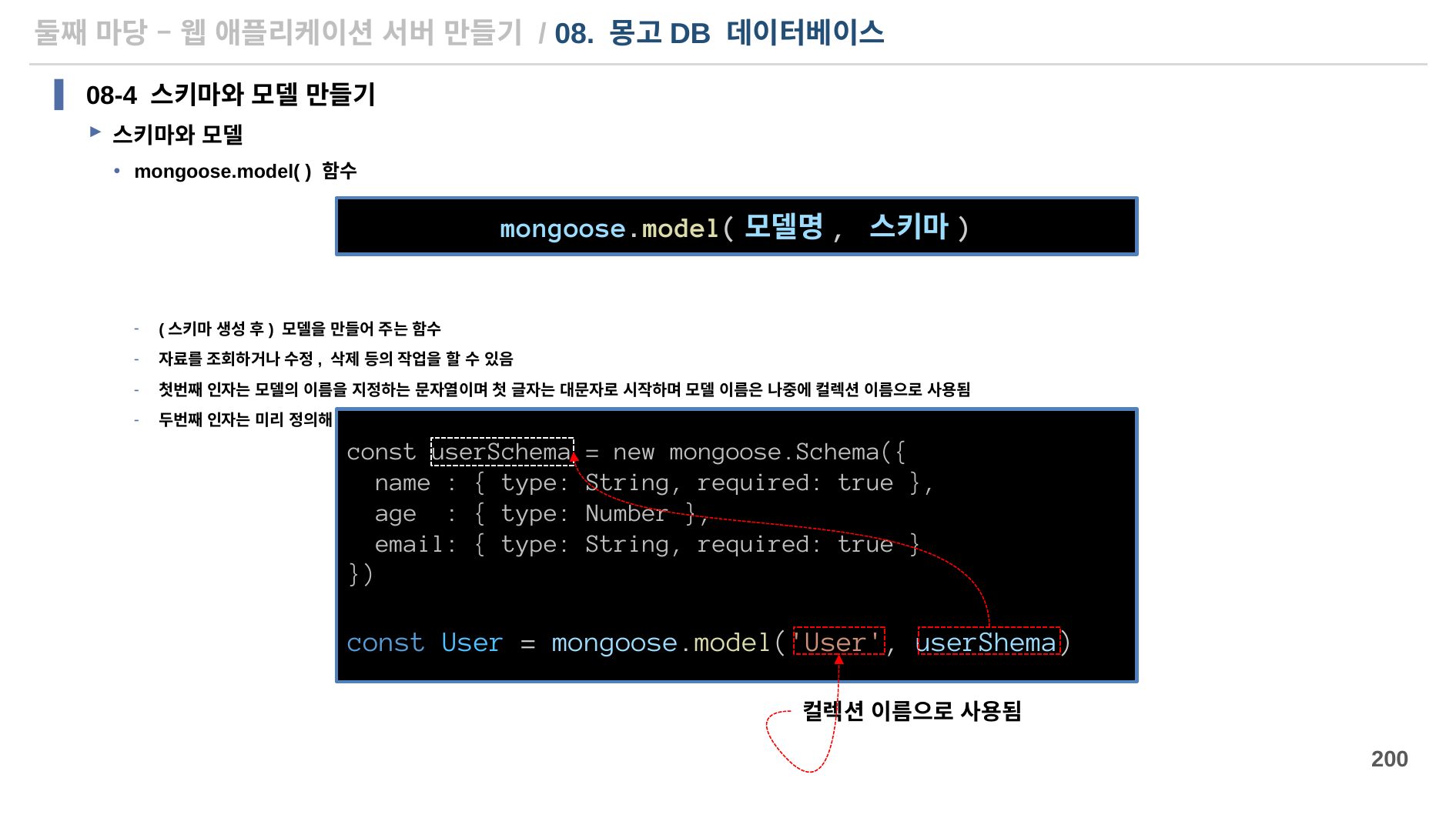

# 둘째 마당 – 웹 애플리케이션 서버 만들기 / 08. 몽고DB 데이터베이스
08-4 스키마와 모델 만들기
스키마와 모델
mongoose.model( ) 함수

(스키마 생성 후) 모델을 만들어 주는 함수
자료를 조회하거나 수정, 삭제 등의 작업을 할 수 있음
첫번째 인자는 모델의 이름을 지정하는 문자열이며 첫 글자는 대문자로 시작하며 모델 이름은 나중에 컬렉션 이름으로 사용됨
두번째 인자는 미리 정의해 놓은 데이터베이스 스키마
mongoose.model(모델명, 스키마)
const userSchema = new mongoose.Schema({
  name : { type: String, required: true },
  age  : { type: Number },
  email: { type: String, required: true }
})
const User = mongoose.model('User', userShema)

컬렉션 이름으로 사용됨
200